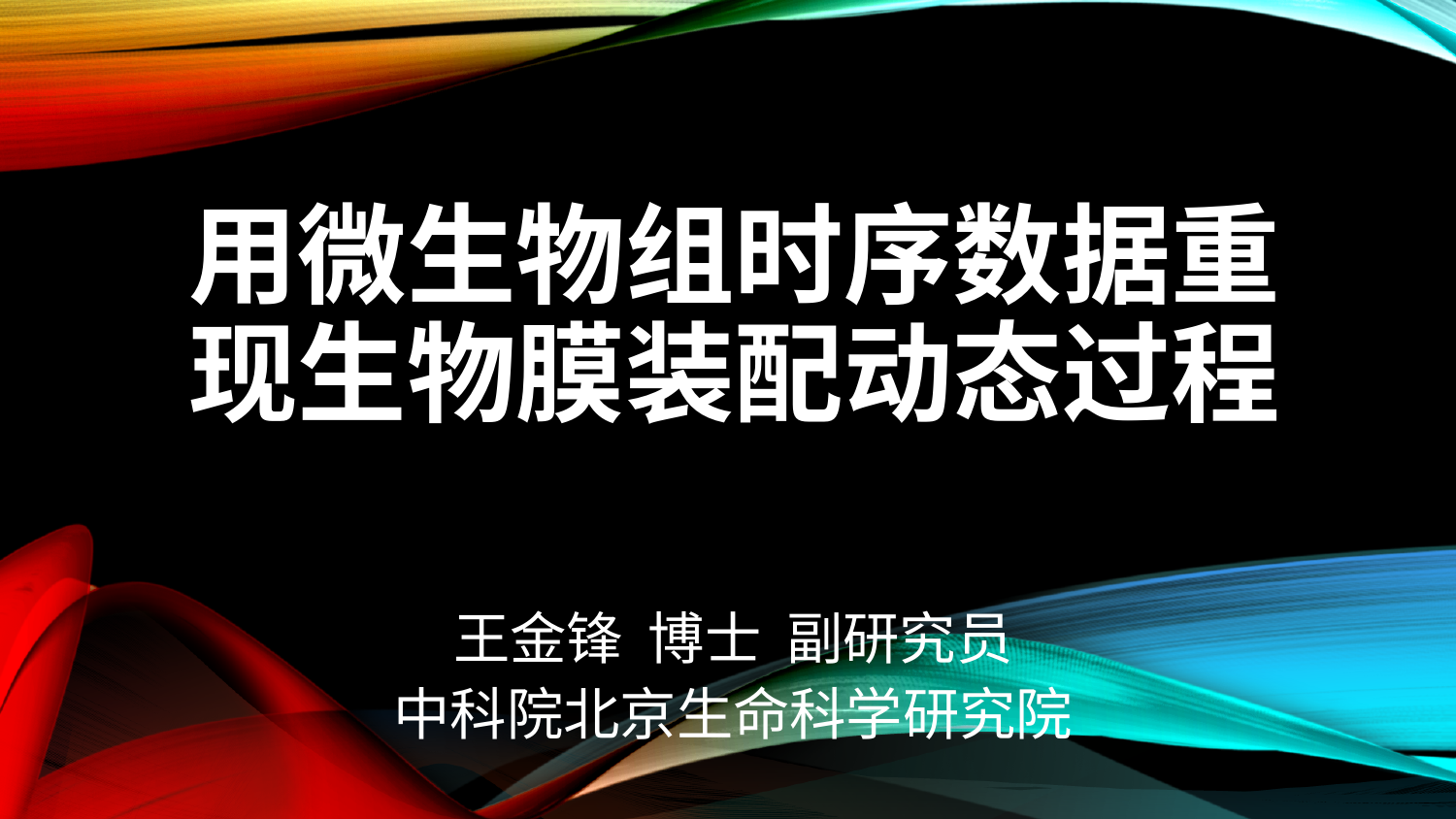

# 用微生物组时序数据重现生物膜装配动态过程
王金锋  博士  副研究员
中科院北京生命科学研究院